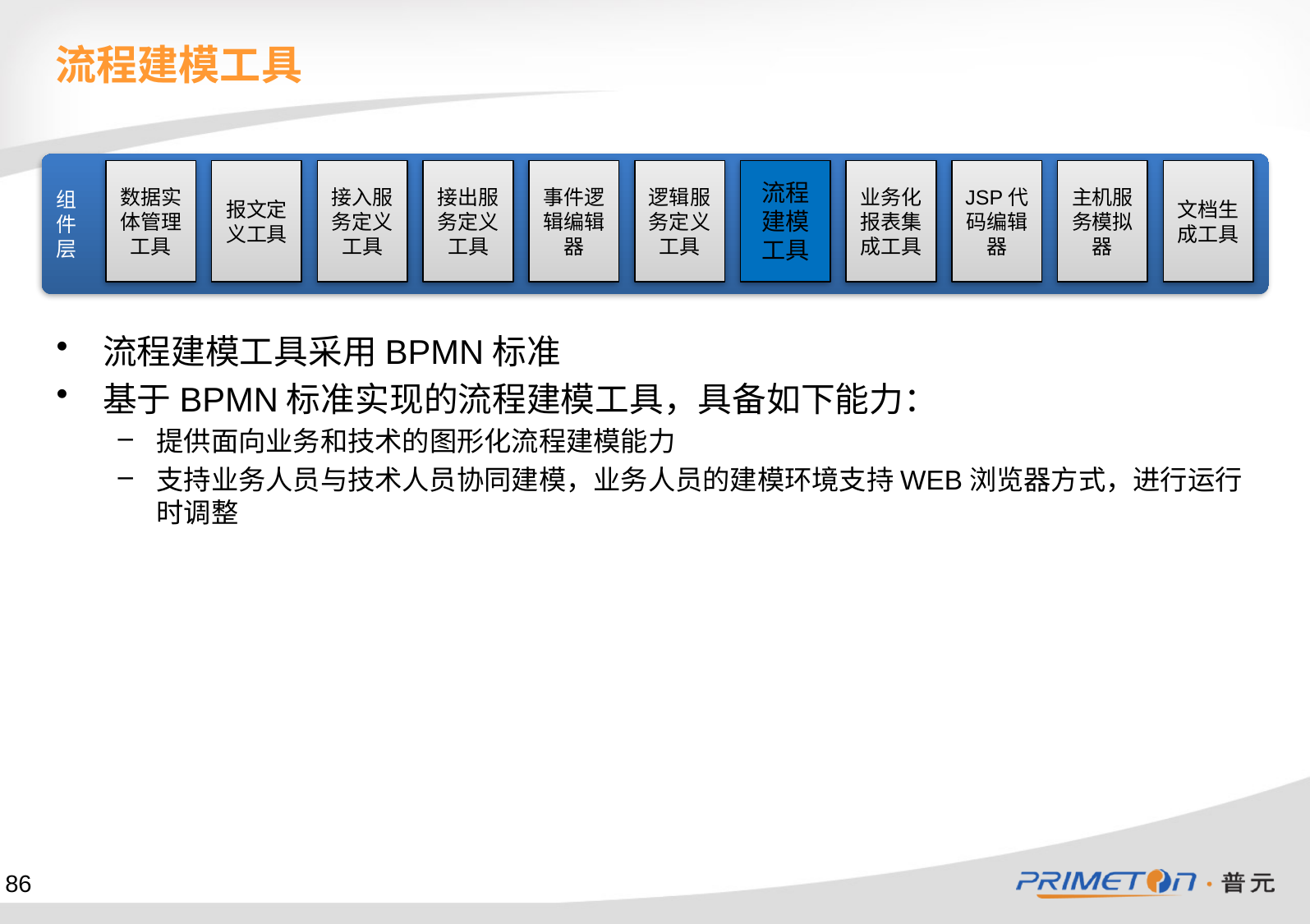

流程建模工具
组
件
层
数据实体管理工具
报文定义工具
接入服务定义工具
接出服务定义工具
事件逻辑编辑器
逻辑服务定义工具
流程建模工具
业务化报表集成工具
JSP代码编辑器
主机服务模拟器
文档生成工具
流程建模工具采用BPMN标准
基于BPMN标准实现的流程建模工具，具备如下能力：
提供面向业务和技术的图形化流程建模能力
支持业务人员与技术人员协同建模，业务人员的建模环境支持WEB浏览器方式，进行运行时调整
86